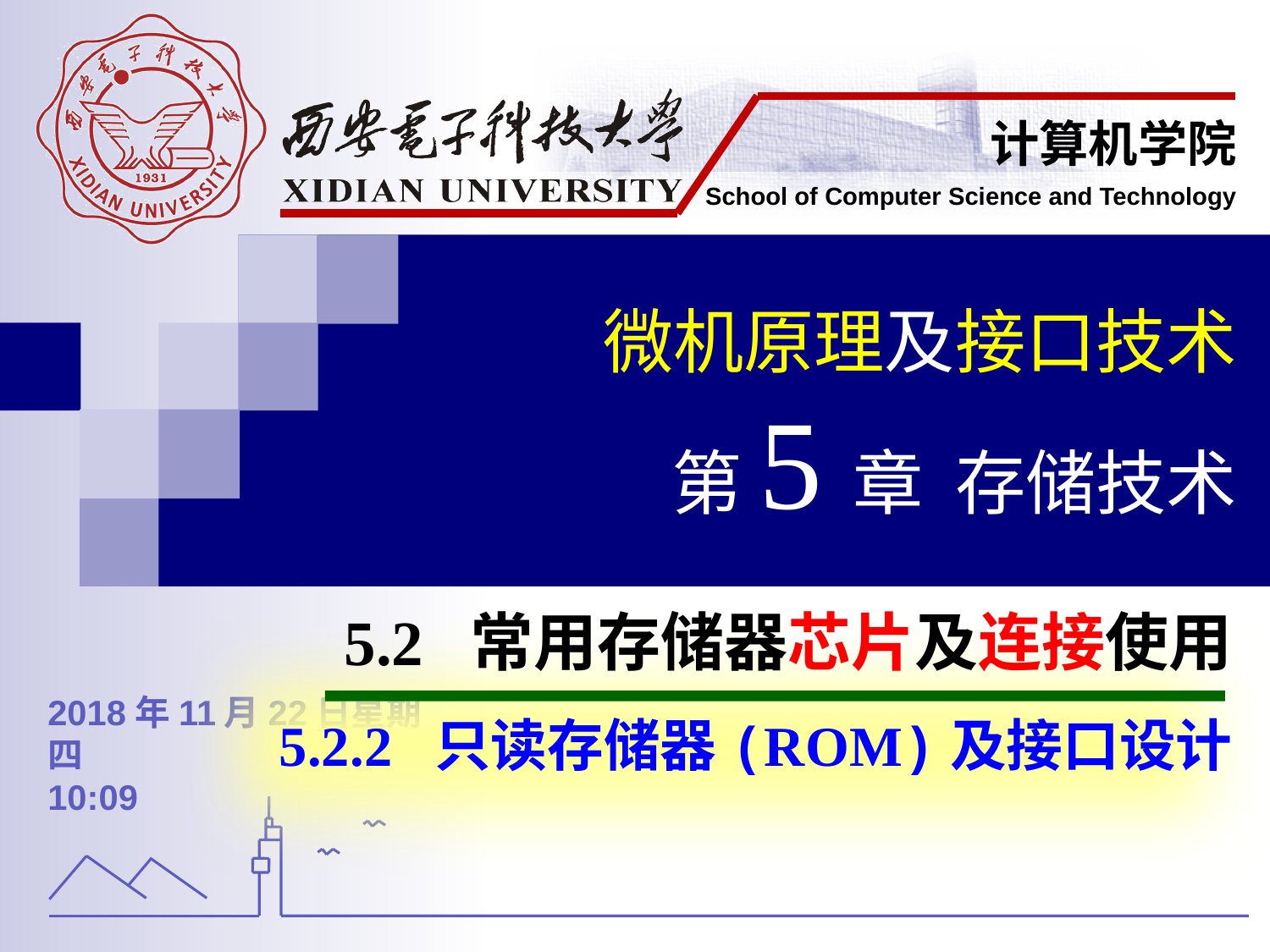

微机原理及接口技术
第5章  存储技术
5.2  常用存储器芯片及连接使用

5.2.2  只读存储器(ROM)及接口设计